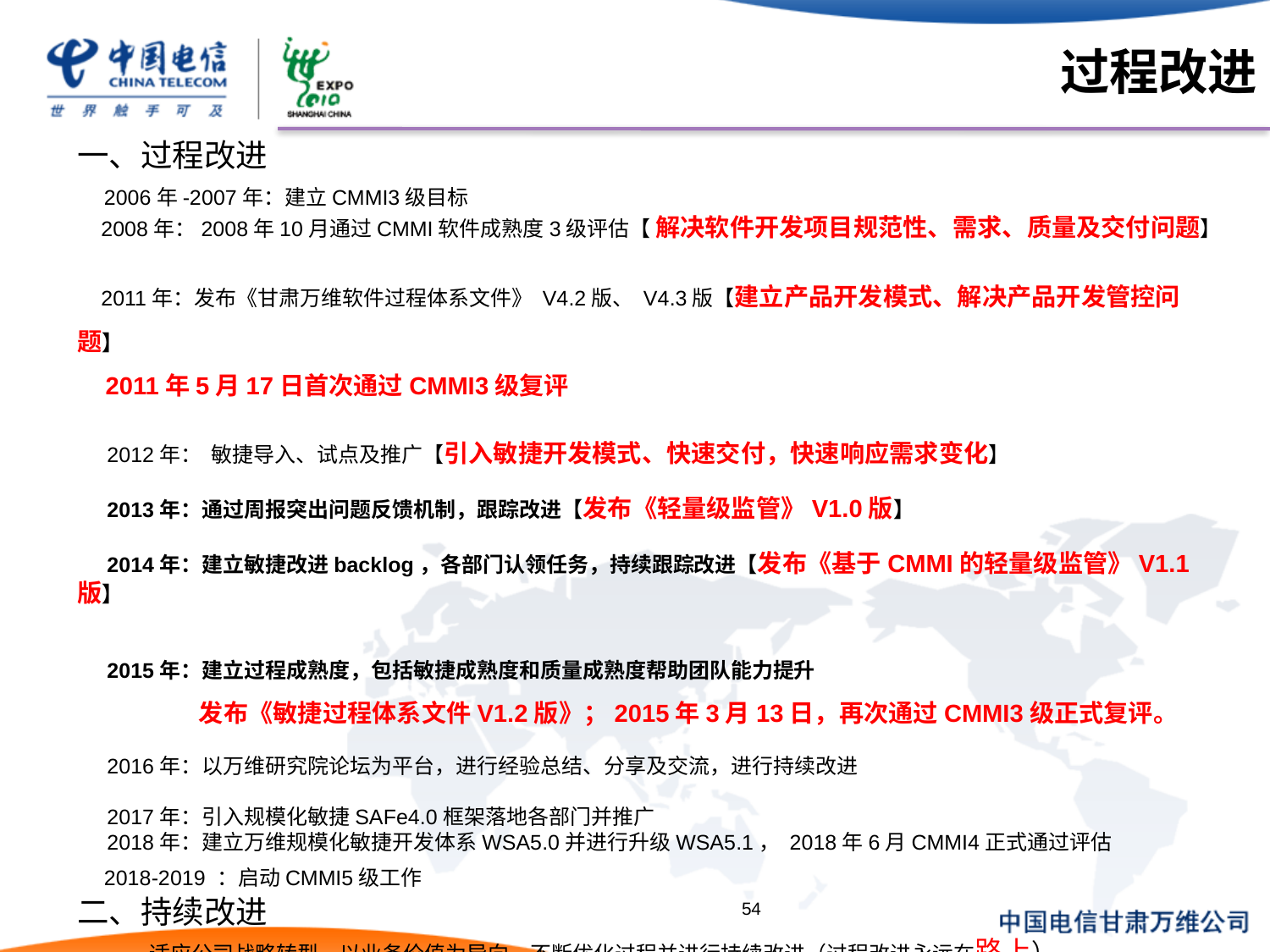

# 过程改进
一、过程改进
   2006年-2007年：建立CMMI3级目标
    2008年：2008年10月通过CMMI软件成熟度3级评估【 解决软件开发项目规范性、需求、质量及交付问题】

    2011年：发布《甘肃万维软件过程体系文件》 V4.2版、 V4.3版【建立产品开发模式、解决产品开发管控问题】
    2011年5月17日首次通过CMMI3级复评

     2012年：  敏捷导入、试点及推广【引入敏捷开发模式、快速交付，快速响应需求变化】

     2013年：通过周报突出问题反馈机制，跟踪改进【发布《轻量级监管》V1.0版】

     2014年：建立敏捷改进backlog，各部门认领任务，持续跟踪改进【发布《基于CMMI的轻量级监管》V1.1版】

     2015年：建立过程成熟度，包括敏捷成熟度和质量成熟度帮助团队能力提升
                     发布《敏捷过程体系文件V1.2版》；2015年3月13日，再次通过CMMI3级正式复评。

     2016年：以万维研究院论坛为平台，进行经验总结、分享及交流，进行持续改进

     2017年：引入规模化敏捷SAFe4.0框架落地各部门并推广
     2018年：建立万维规模化敏捷开发体系WSA5.0并进行升级WSA5.1， 2018年6月CMMI4正式通过评估
   2018-2019 ：启动CMMI5级工作
二、持续改进
         适应公司战略转型，以业务价值为导向，不断优化过程并进行持续改进（过程改进永远在路上）

54